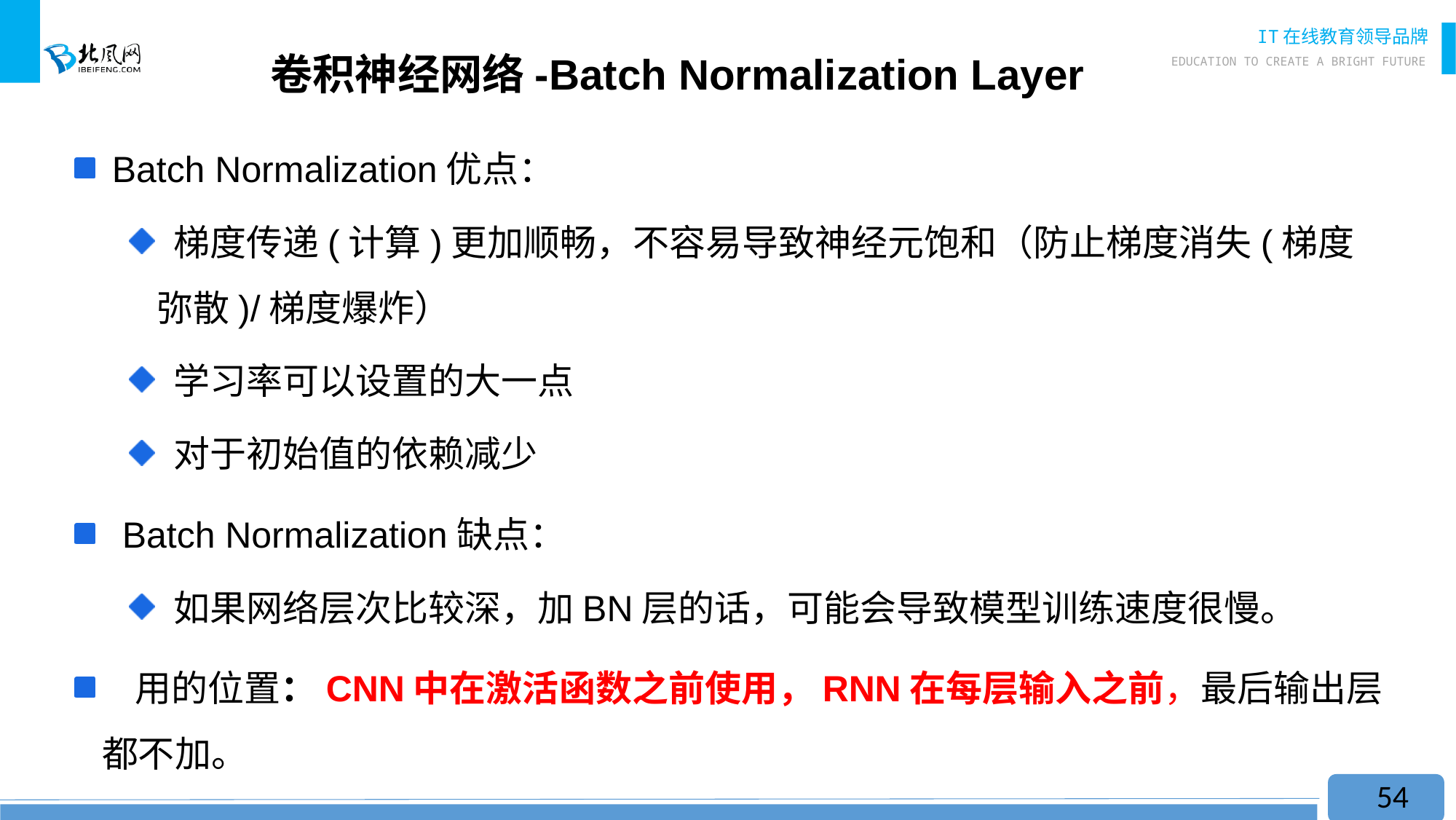

# 卷积神经网络-Batch Normalization Layer
 Batch Normalization优点：
 梯度传递(计算)更加顺畅，不容易导致神经元饱和（防止梯度消失(梯度弥散)/梯度爆炸）
 学习率可以设置的大一点
 对于初始值的依赖减少
  Batch Normalization缺点：
 如果网络层次比较深，加BN层的话，可能会导致模型训练速度很慢。
   用的位置：CNN中在激活函数之前使用，RNN在每层输入之前，最后输出层都不加。